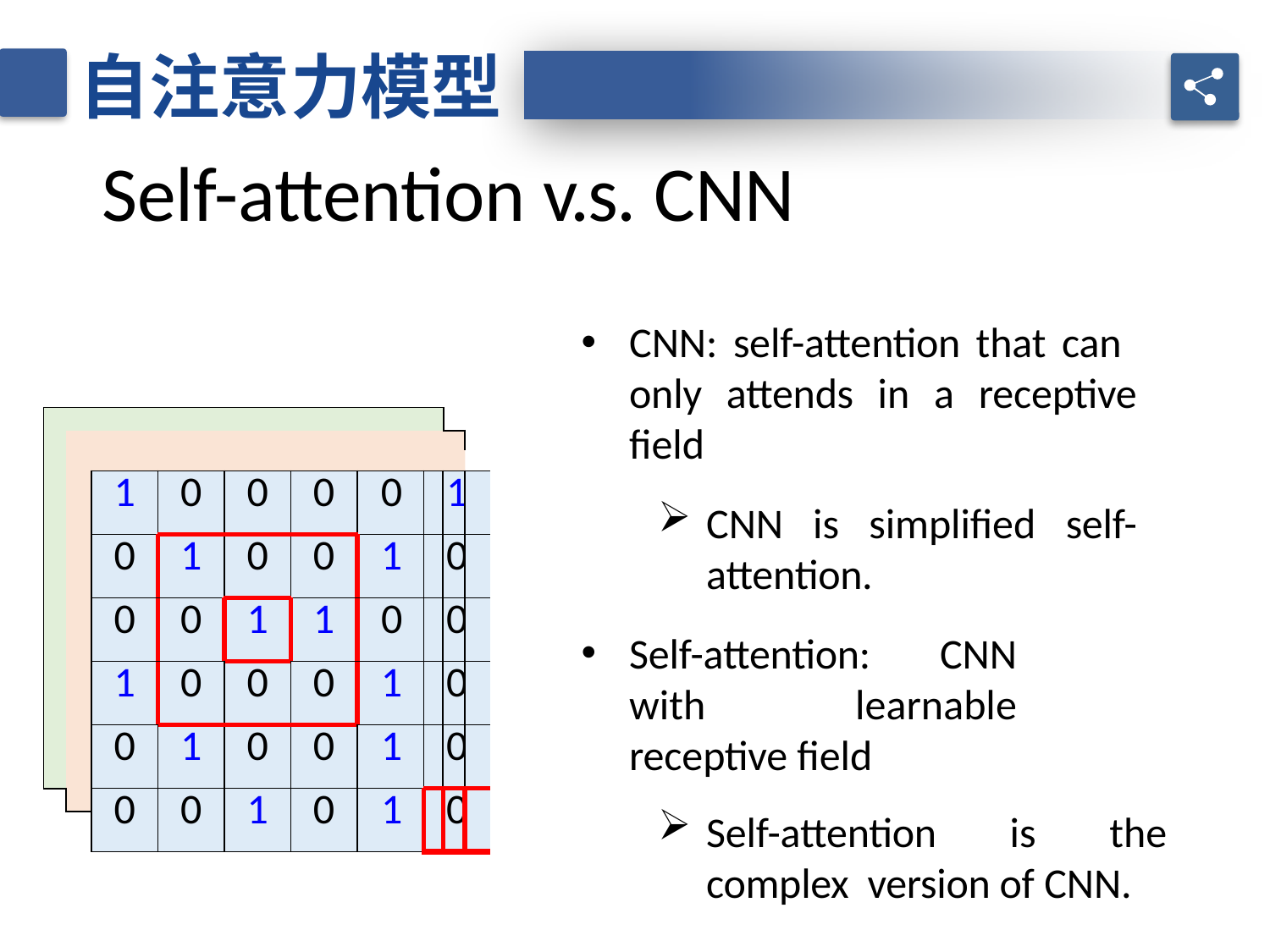

自注意力模型

Self-attention v.s. CNN
CNN: self-attention that can  only attends in a receptive field
CNN is simplified self-attention.
Self-attention: CNN with  learnable receptive field
Self-attention is the complex  version of CNN.

|  |  |  |  |  |  |  |  |  |  |
| --- | --- | --- | --- | --- | --- | --- | --- | --- | --- |
|  |  |  |  |  |  |  |  |  |  |
|  |  | 1 | 0 | 0 | 0 | 0 |  | 1 |  |
|  |  | 0 | 1 | 0 | 0 | 1 |  | 0 |  |
|  |  | 0 | 0 | 1 | 1 | 0 |  | 0 |  |
|  |  | 1 | 0 | 0 | 0 | 1 |  | 0 |  |
|  |  | 0 | 1 | 0 | 0 | 1 |  | 0 |  |
|  |  | 0 | 0 | 1 | 0 | 1 |  | 0 |  |

1
0
0
0
0
1

1
0
0
0
0
1

0
1
0
0
1
0

0
1
0
0
1
0

0
0
1
1
0
0

0
0
1
1
0
0

1
0
0
0
1
0

1
0
0
0
1
0

0
1
0
0
1
0

0
1
0
0
1
0

0
0
1
0
1
0

0
0
1
0
1
0